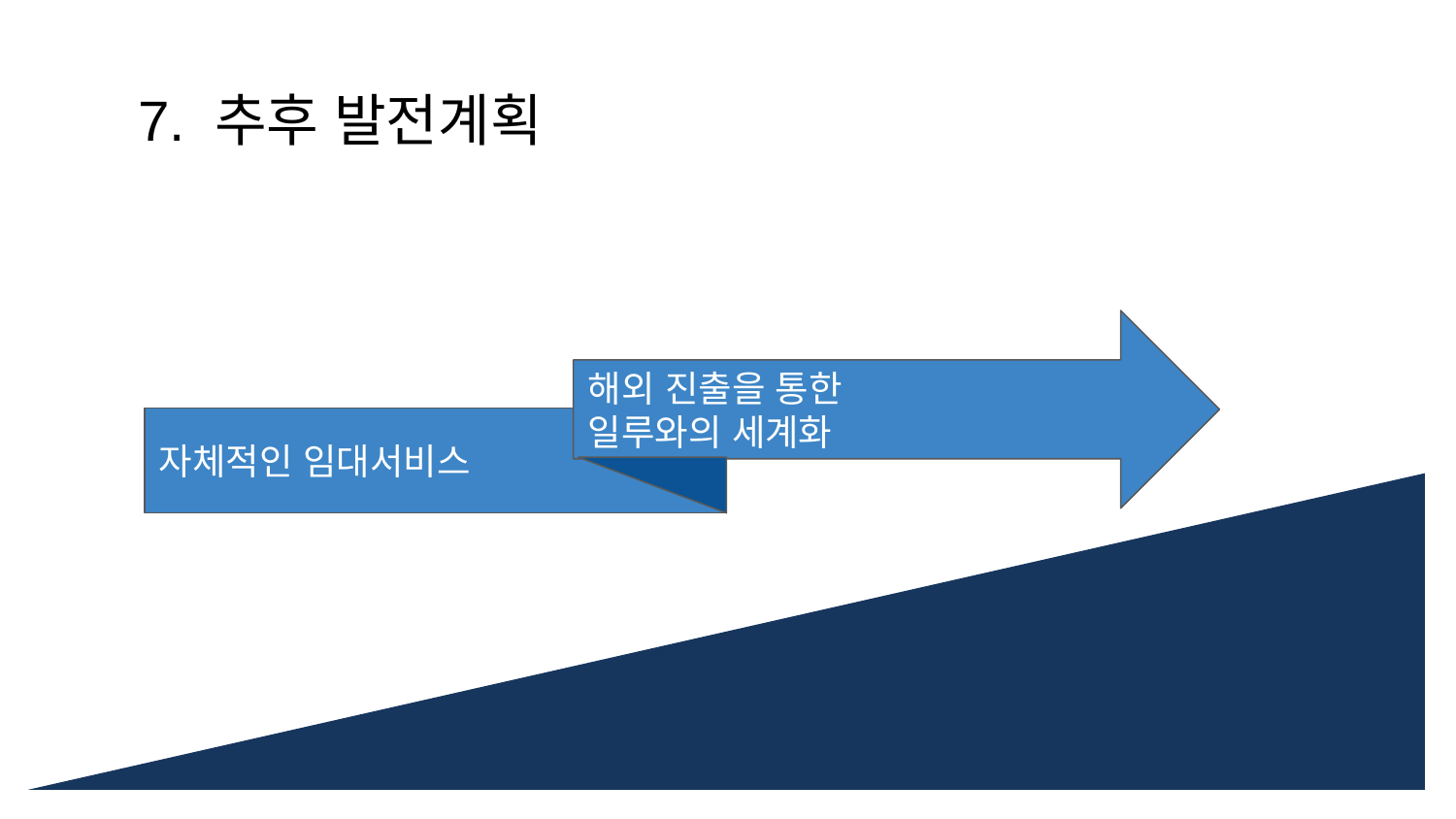

1.플랫폼 소개
# 7. 추후 발전계획
해외 진출을 통한
일루와의 세계화
자체적인 임대서비스